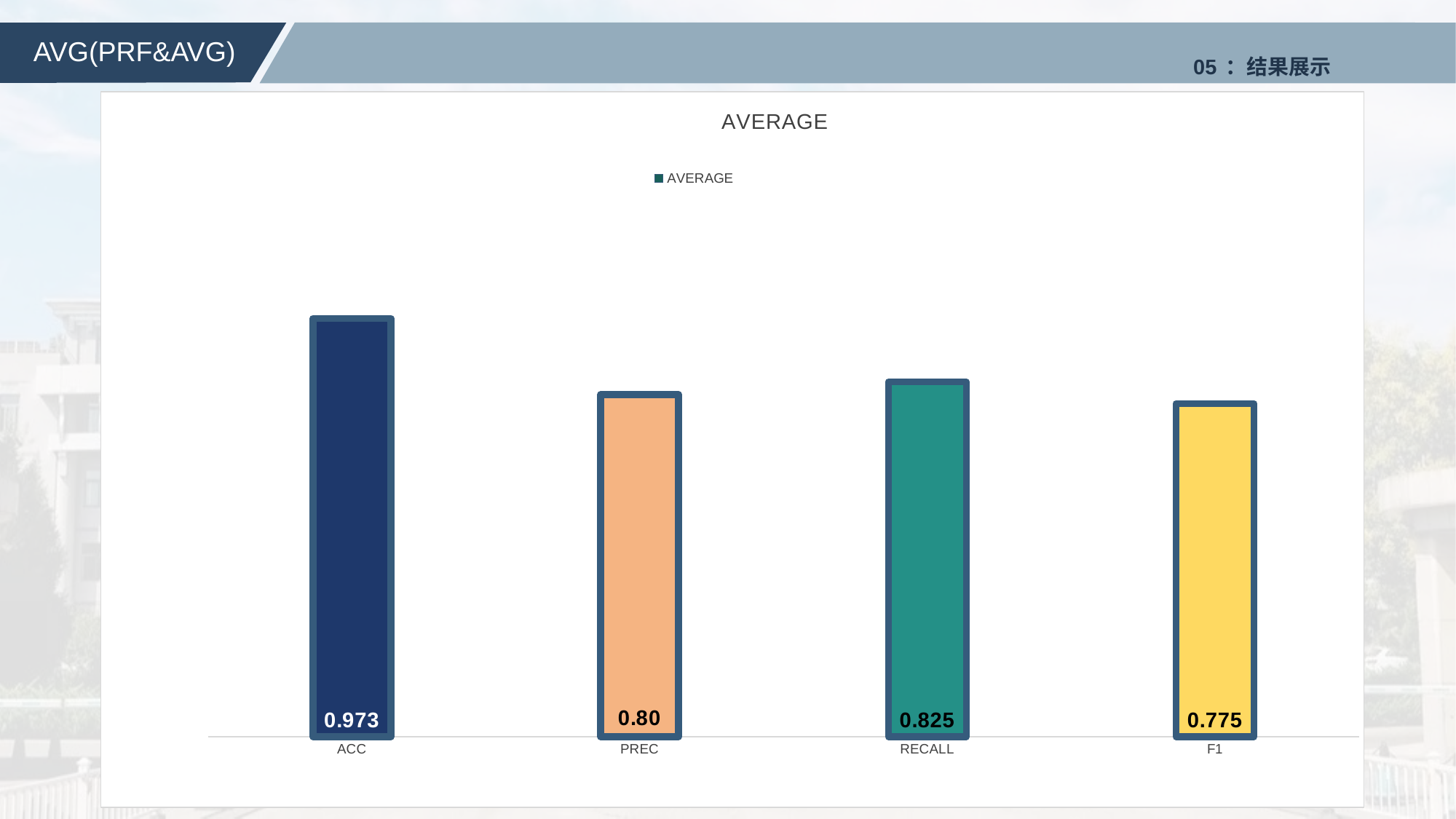

AVG(PRF&AVG)
05：结果展示

### Chart: AVERAGE

| Category | AVERAGE |
|---|---|
| ACC | 0.973 |
| PREC | 0.796 |
| RECALL | 0.825 |
| F1 | 0.775 |